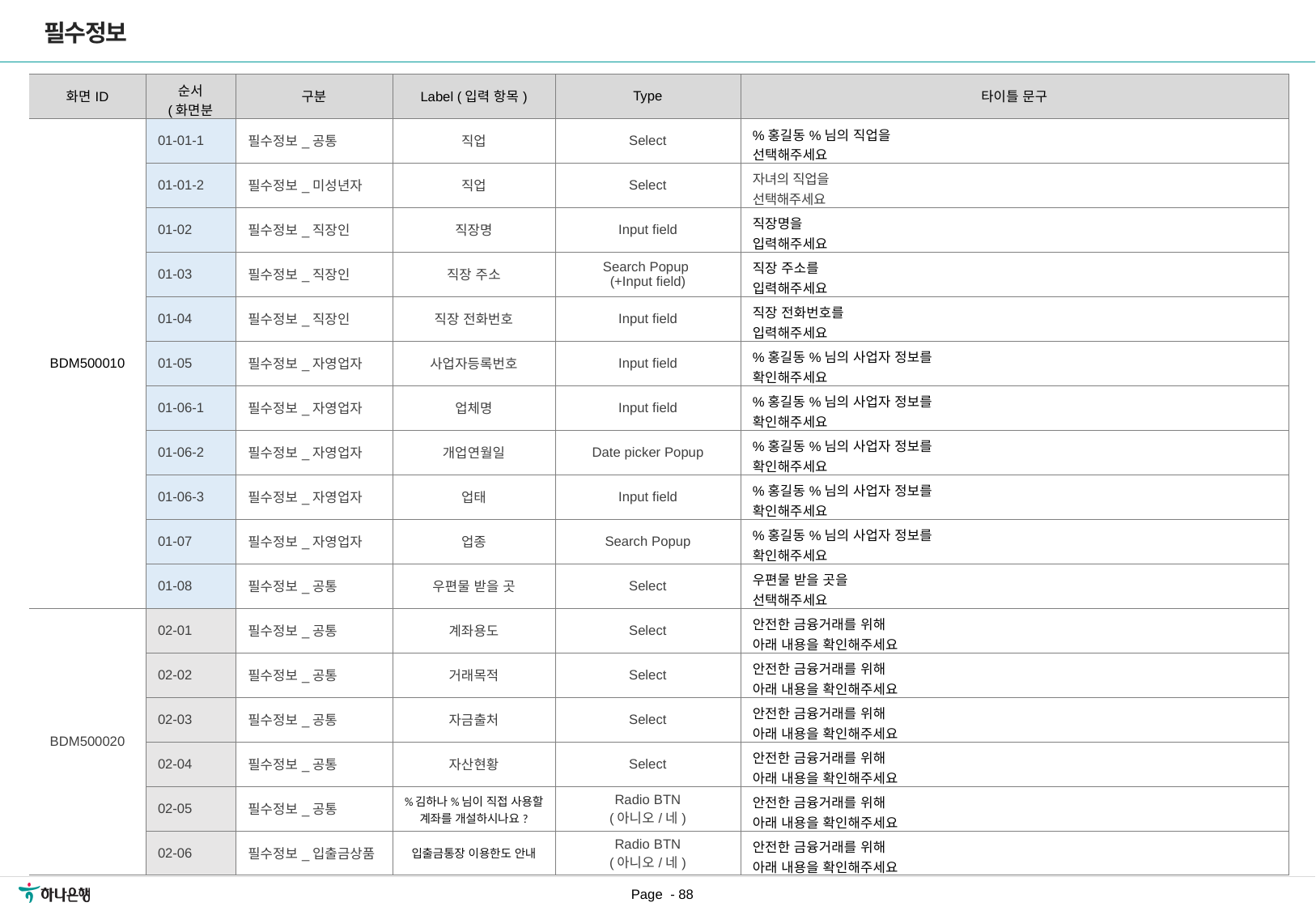

필수정보
| 화면ID | 순서 (화면분리) | 구분 | Label (입력 항목) | Type | 타이틀 문구 |
| --- | --- | --- | --- | --- | --- |
| BDM500010 | 01-01-1 | 필수정보\_공통 | 직업 | Select | %홍길동%님의 직업을 선택해주세요 |
|  | 01-01-2 | 필수정보\_미성년자 | 직업 | Select | 자녀의 직업을 선택해주세요 |
|  | 01-02 | 필수정보\_직장인 | 직장명 | Input field | 직장명을 입력해주세요 |
|  | 01-03 | 필수정보\_직장인 | 직장 주소 | Search Popup (+Input field) | 직장 주소를 입력해주세요 |
|  | 01-04 | 필수정보\_직장인 | 직장 전화번호 | Input field | 직장 전화번호를 입력해주세요 |
|  | 01-05 | 필수정보\_자영업자 | 사업자등록번호 | Input field | %홍길동%님의 사업자 정보를 확인해주세요 |
|  | 01-06-1 | 필수정보\_자영업자 | 업체명 | Input field | %홍길동%님의 사업자 정보를 확인해주세요 |
|  | 01-06-2 | 필수정보\_자영업자 | 개업연월일 | Date picker Popup | %홍길동%님의 사업자 정보를 확인해주세요 |
|  | 01-06-3 | 필수정보\_자영업자 | 업태 | Input field | %홍길동%님의 사업자 정보를 확인해주세요 |
|  | 01-07 | 필수정보\_자영업자 | 업종 | Search Popup | %홍길동%님의 사업자 정보를 확인해주세요 |
|  | 01-08 | 필수정보\_공통 | 우편물 받을 곳 | Select | 우편물 받을 곳을 선택해주세요 |
| BDM500020 | 02-01 | 필수정보\_공통 | 계좌용도 | Select | 안전한 금융거래를 위해 아래 내용을 확인해주세요 |
|  | 02-02 | 필수정보\_공통 | 거래목적 | Select | 안전한 금융거래를 위해 아래 내용을 확인해주세요 |
|  | 02-03 | 필수정보\_공통 | 자금출처 | Select | 안전한 금융거래를 위해 아래 내용을 확인해주세요 |
|  | 02-04 | 필수정보\_공통 | 자산현황 | Select | 안전한 금융거래를 위해 아래 내용을 확인해주세요 |
|  | 02-05 | 필수정보\_공통 | %김하나%님이 직접 사용할 계좌를 개설하시나요? | Radio BTN (아니오/네) | 안전한 금융거래를 위해 아래 내용을 확인해주세요 |
|  | 02-06 | 필수정보\_입출금상품 | 입출금통장 이용한도 안내 | Radio BTN (아니오/네) | 안전한 금융거래를 위해 아래 내용을 확인해주세요 |